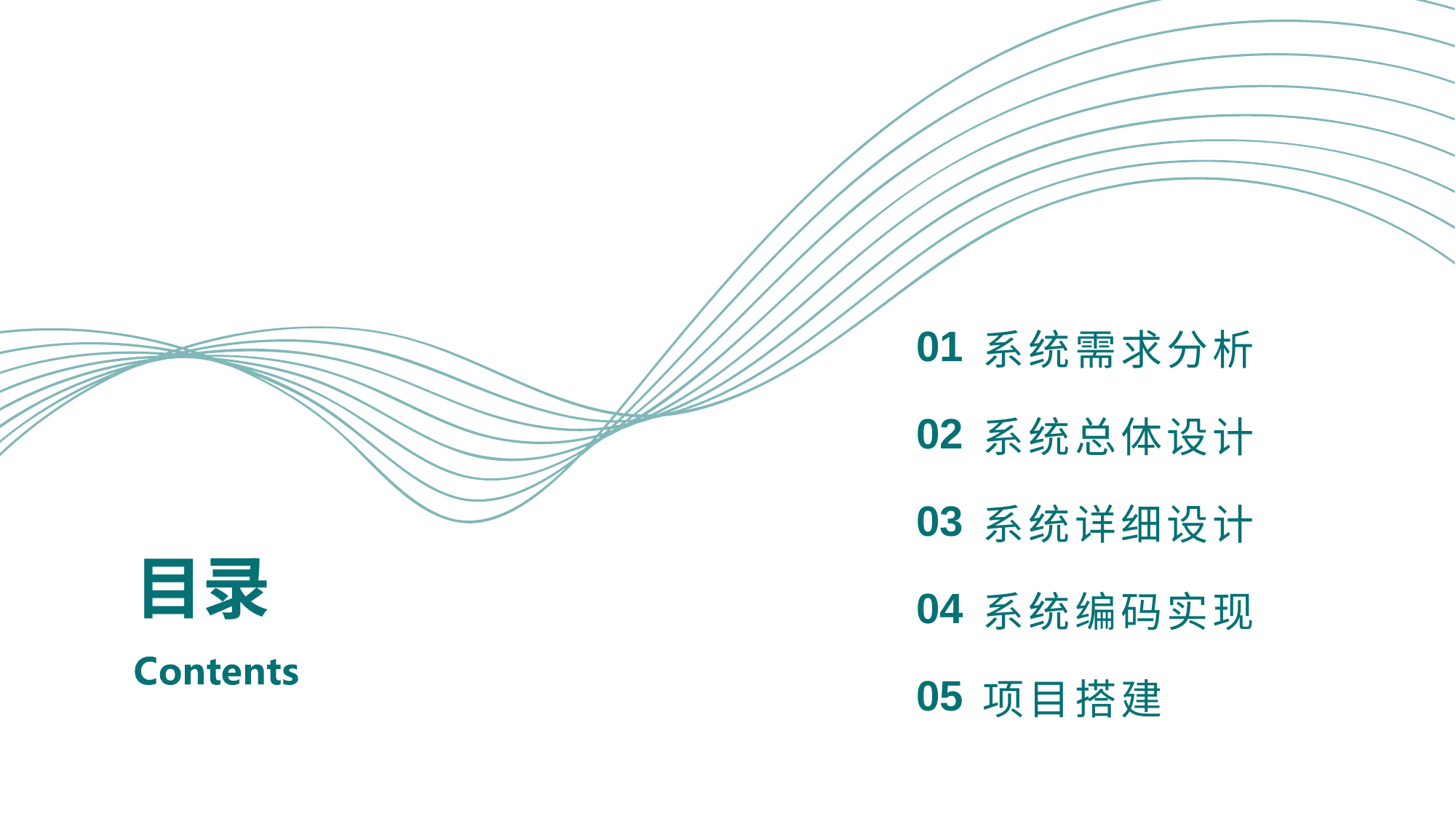

01
系统需求分析
02
系统总体设计
03
系统详细设计
# 目录
04
系统编码实现
05
项目搭建